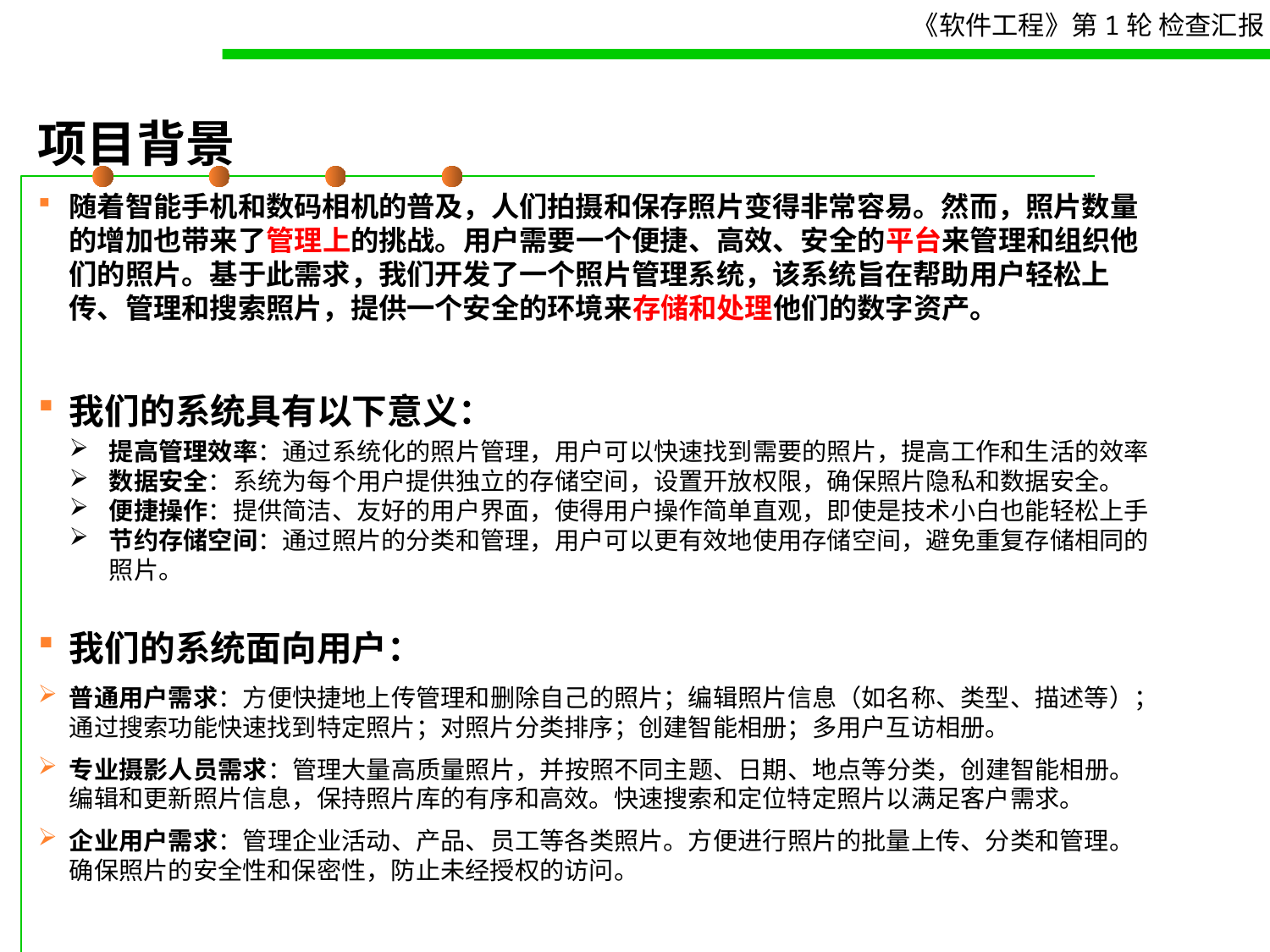

项目背景
随着智能手机和数码相机的普及，人们拍摄和保存照片变得非常容易。然而，照片数量的增加也带来了管理上的挑战。用户需要一个便捷、高效、安全的平台来管理和组织他们的照片。基于此需求，我们开发了一个照片管理系统，该系统旨在帮助用户轻松上传、管理和搜索照片，提供一个安全的环境来存储和处理他们的数字资产。

我们的系统具有以下意义：
提高管理效率：通过系统化的照片管理，用户可以快速找到需要的照片，提高工作和生活的效率
数据安全：系统为每个用户提供独立的存储空间，设置开放权限，确保照片隐私和数据安全。
便捷操作：提供简洁、友好的用户界面，使得用户操作简单直观，即使是技术小白也能轻松上手
节约存储空间：通过照片的分类和管理，用户可以更有效地使用存储空间，避免重复存储相同的照片。

我们的系统面向用户：
普通用户需求：方便快捷地上传管理和删除自己的照片；编辑照片信息（如名称、类型、描述等）；通过搜索功能快速找到特定照片；对照片分类排序；创建智能相册；多用户互访相册。
专业摄影人员需求：管理大量高质量照片，并按照不同主题、日期、地点等分类，创建智能相册。编辑和更新照片信息，保持照片库的有序和高效。快速搜索和定位特定照片以满足客户需求。
企业用户需求：管理企业活动、产品、员工等各类照片。方便进行照片的批量上传、分类和管理。确保照片的安全性和保密性，防止未经授权的访问。